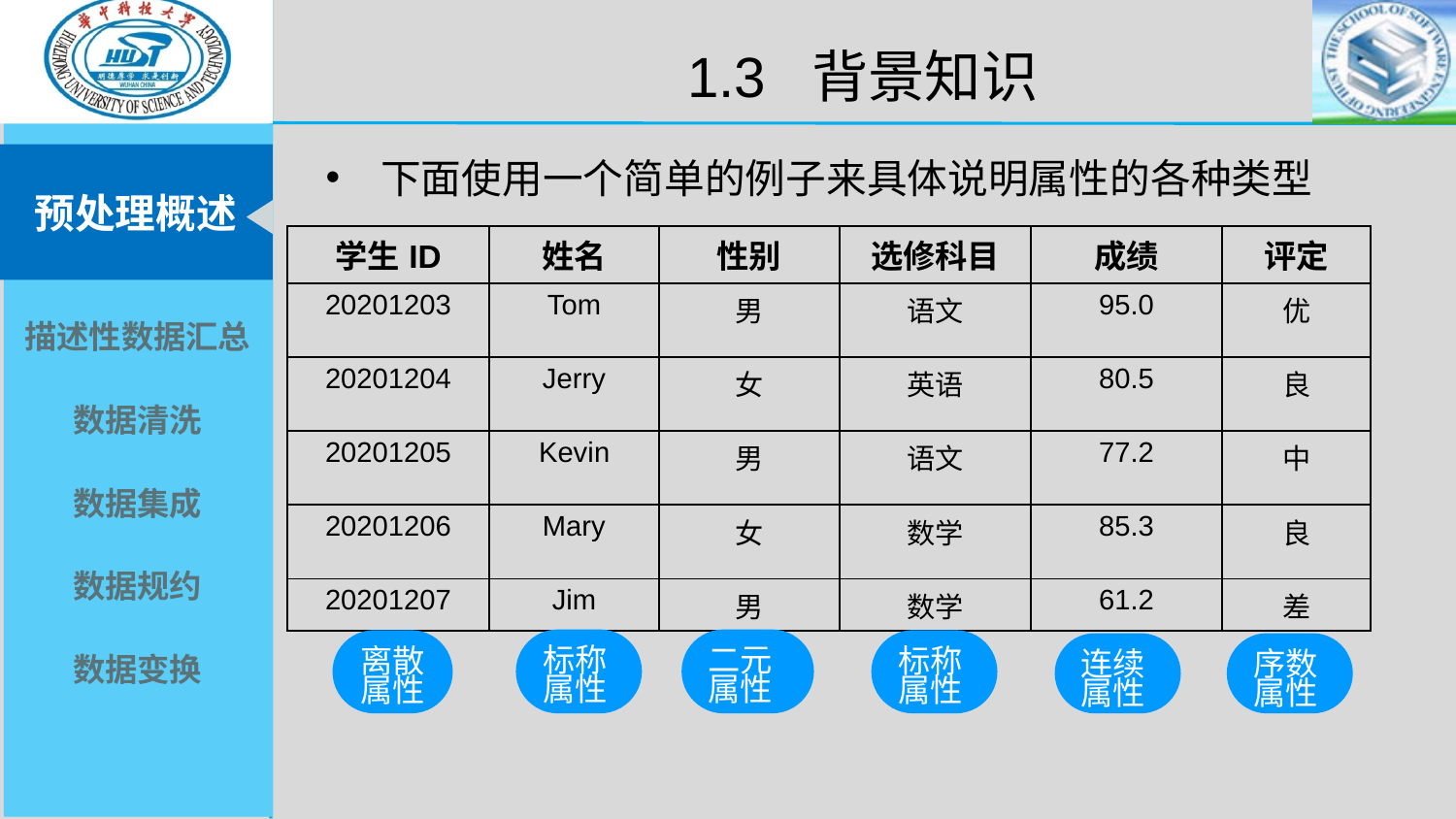

1.3  背景知识
下面使用一个简单的例子来具体说明属性的各种类型
| 学生ID | 姓名 | 性别 | 选修科目 | 成绩 | 评定 |
| --- | --- | --- | --- | --- | --- |
| 20201203 | Tom | 男 | 语文 | 95.0 | 优 |
| 20201204 | Jerry | 女 | 英语 | 80.5 | 良 |
| 20201205 | Kevin | 男 | 语文 | 77.2 | 中 |
| 20201206 | Mary | 女 | 数学 | 85.3 | 良 |
| 20201207 | Jim | 男 | 数学 | 61.2 | 差 |
标称属性
二元属性
离散属性
标称属性
连续属性
序数属性